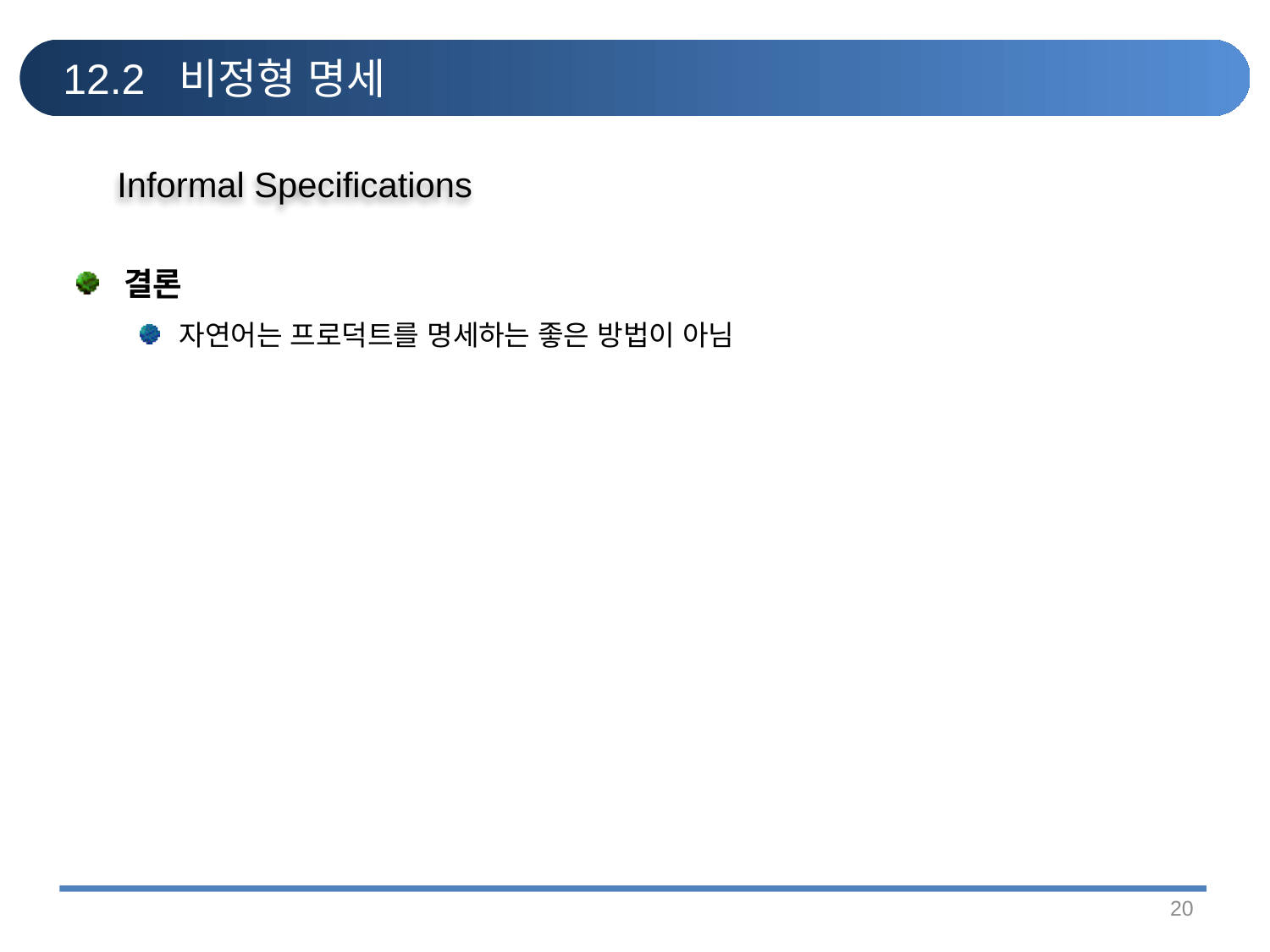

# 12.2  비정형 명세
Informal Specifications
결론
자연어는 프로덕트를 명세하는 좋은 방법이 아님
20